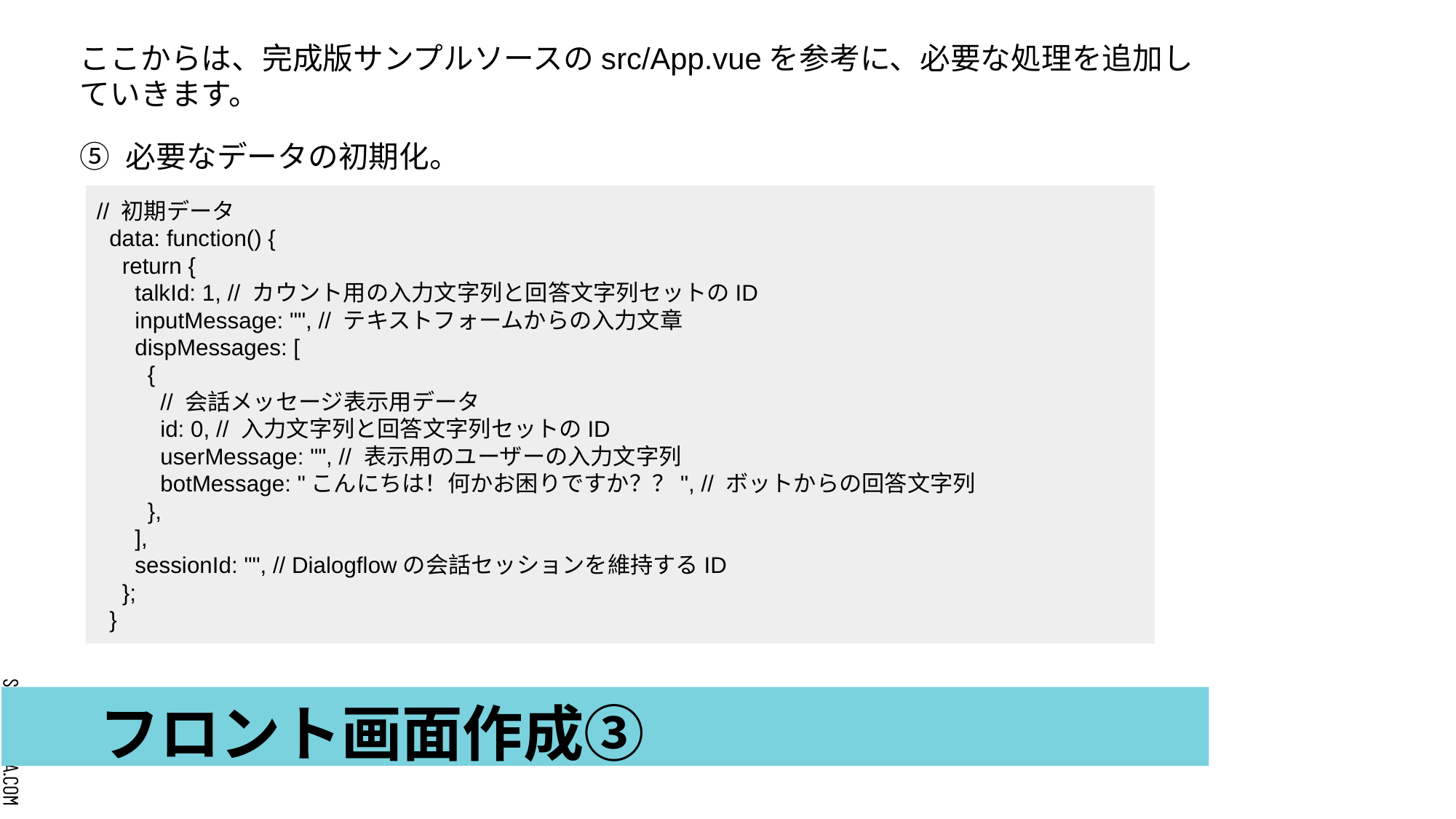

ここからは、完成版サンプルソースのsrc/App.vueを参考に、必要な処理を追加していきます。
⑤ 必要なデータの初期化。
// 初期データ
  data: function() {
    return {
      talkId: 1, // カウント用の入力文字列と回答文字列セットのID
      inputMessage: "", // テキストフォームからの入力文章
      dispMessages: [
        {
          // 会話メッセージ表示用データ
          id: 0, // 入力文字列と回答文字列セットのID
          userMessage: "", // 表示用のユーザーの入力文字列
          botMessage: "こんにちは！何かお困りですか？？", // ボットからの回答文字列
        },
      ],
      sessionId: "", // Dialogflowの会話セッションを維持するID
    };
  }
# フロント画面作成③